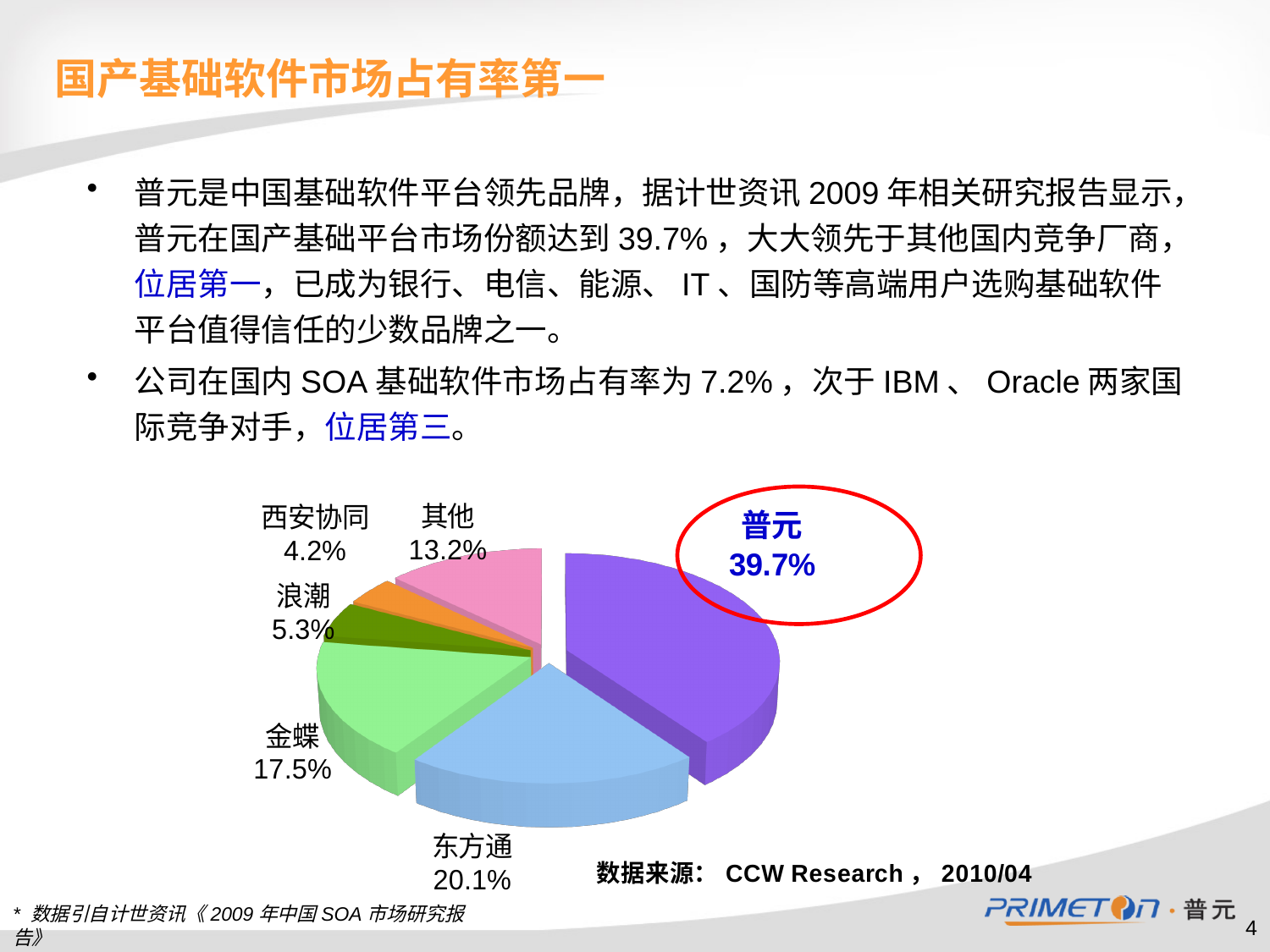

# 国产基础软件市场占有率第一
普元是中国基础软件平台领先品牌，据计世资讯2009年相关研究报告显示，普元在国产基础平台市场份额达到39.7%，大大领先于其他国内竞争厂商，位居第一，已成为银行、电信、能源、IT、国防等高端用户选购基础软件平台值得信任的少数品牌之一。
公司在国内SOA基础软件市场占有率为7.2%，次于IBM、Oracle两家国际竞争对手，位居第三。

[unsupported chart]

* 数据引自计世资讯《2009年中国SOA市场研究报告》
4